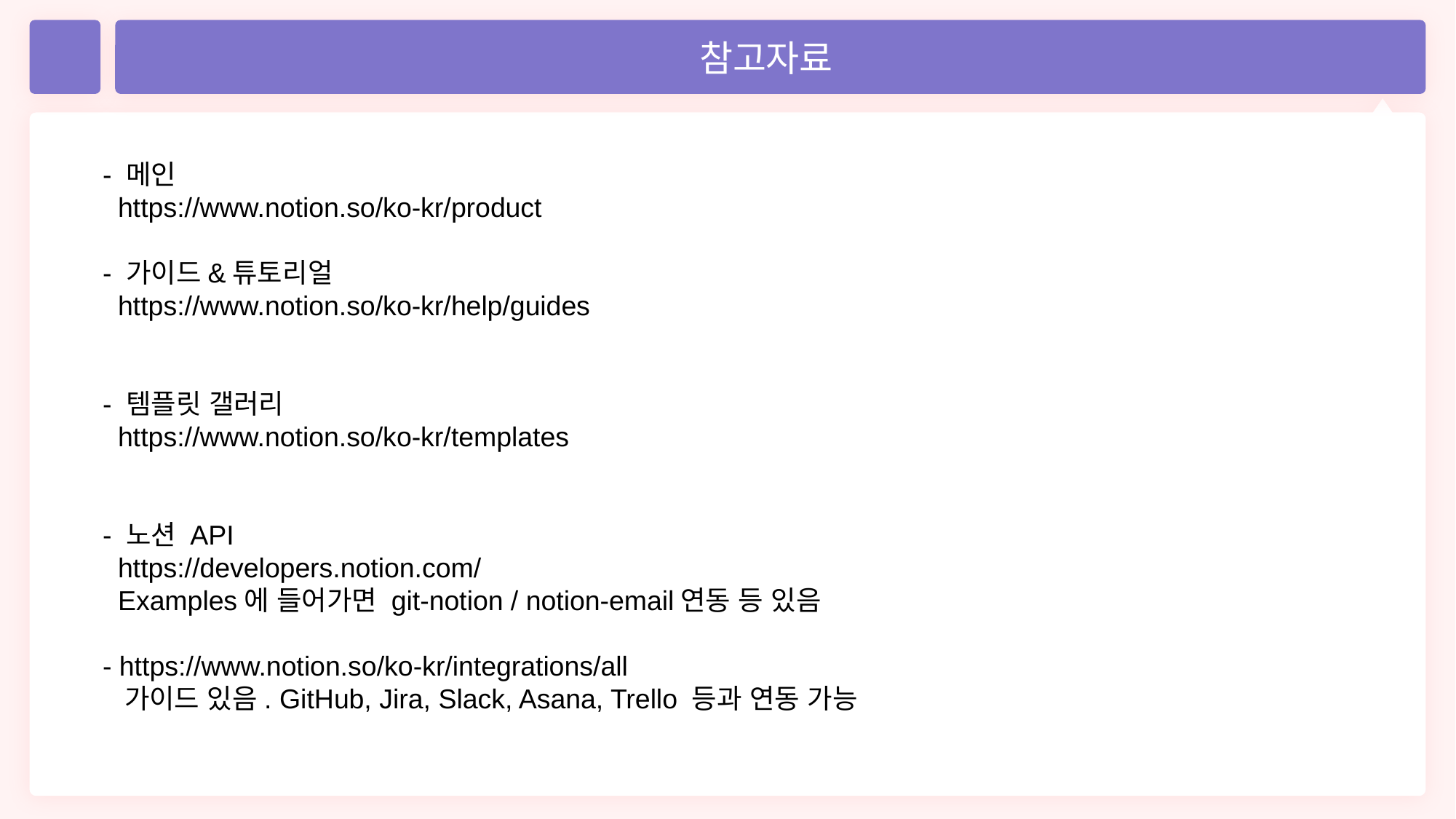

참고자료
- 메인
  https://www.notion.so/ko-kr/product

- 가이드&튜토리얼
  https://www.notion.so/ko-kr/help/guides

- 템플릿 갤러리
  https://www.notion.so/ko-kr/templates

- 노션 API
  https://developers.notion.com/
  Examples에 들어가면 git-notion / notion-email연동 등 있음

- https://www.notion.so/ko-kr/integrations/all
  가이드 있음. GitHub, Jira, Slack, Asana, Trello 등과 연동 가능